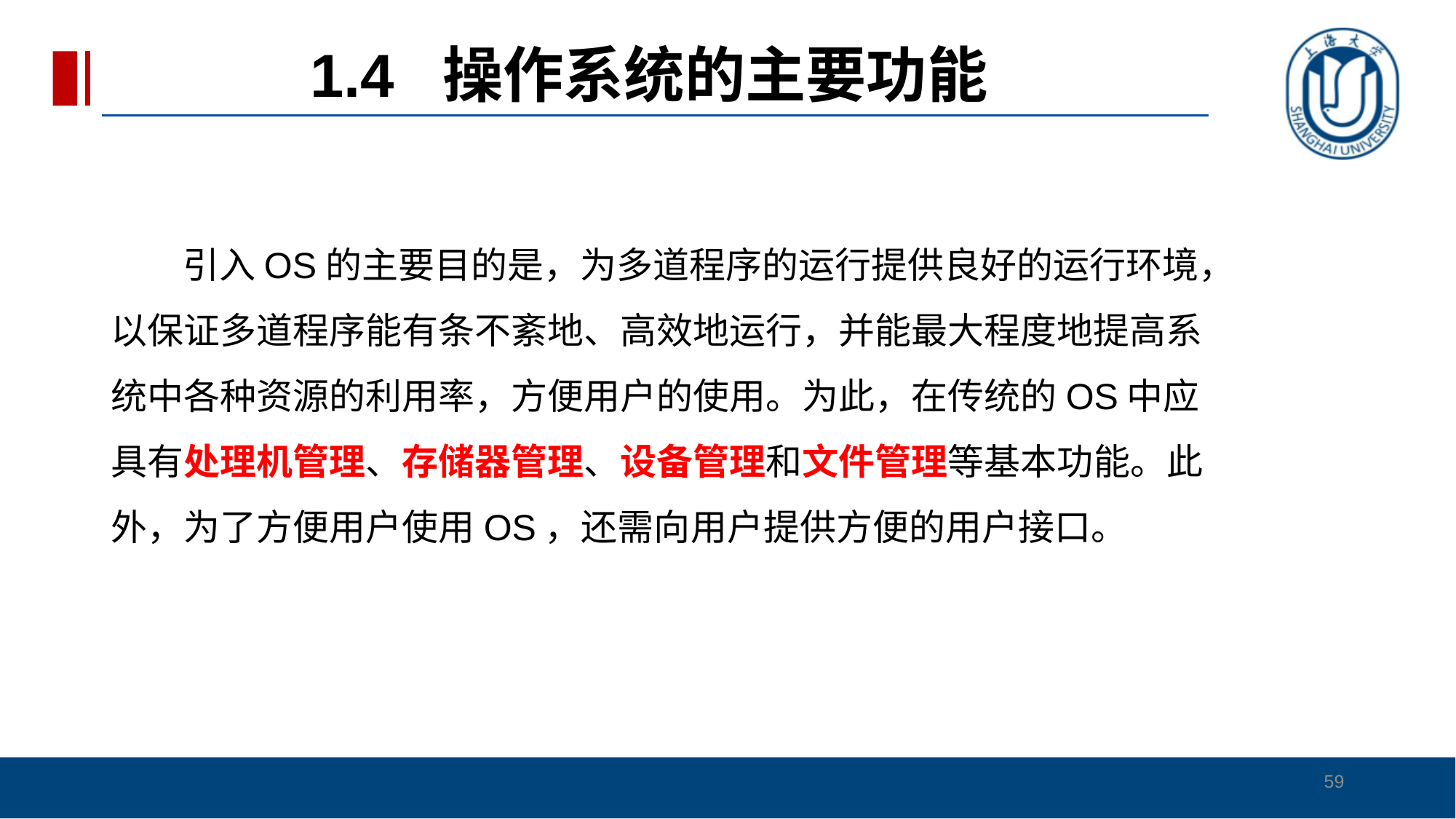

1.4  操作系统的主要功能
# 引入OS的主要目的是，为多道程序的运行提供良好的运行环境，以保证多道程序能有条不紊地、高效地运行，并能最大程度地提高系统中各种资源的利用率，方便用户的使用。为此，在传统的OS中应具有处理机管理、存储器管理、设备管理和文件管理等基本功能。此外，为了方便用户使用OS，还需向用户提供方便的用户接口。
59